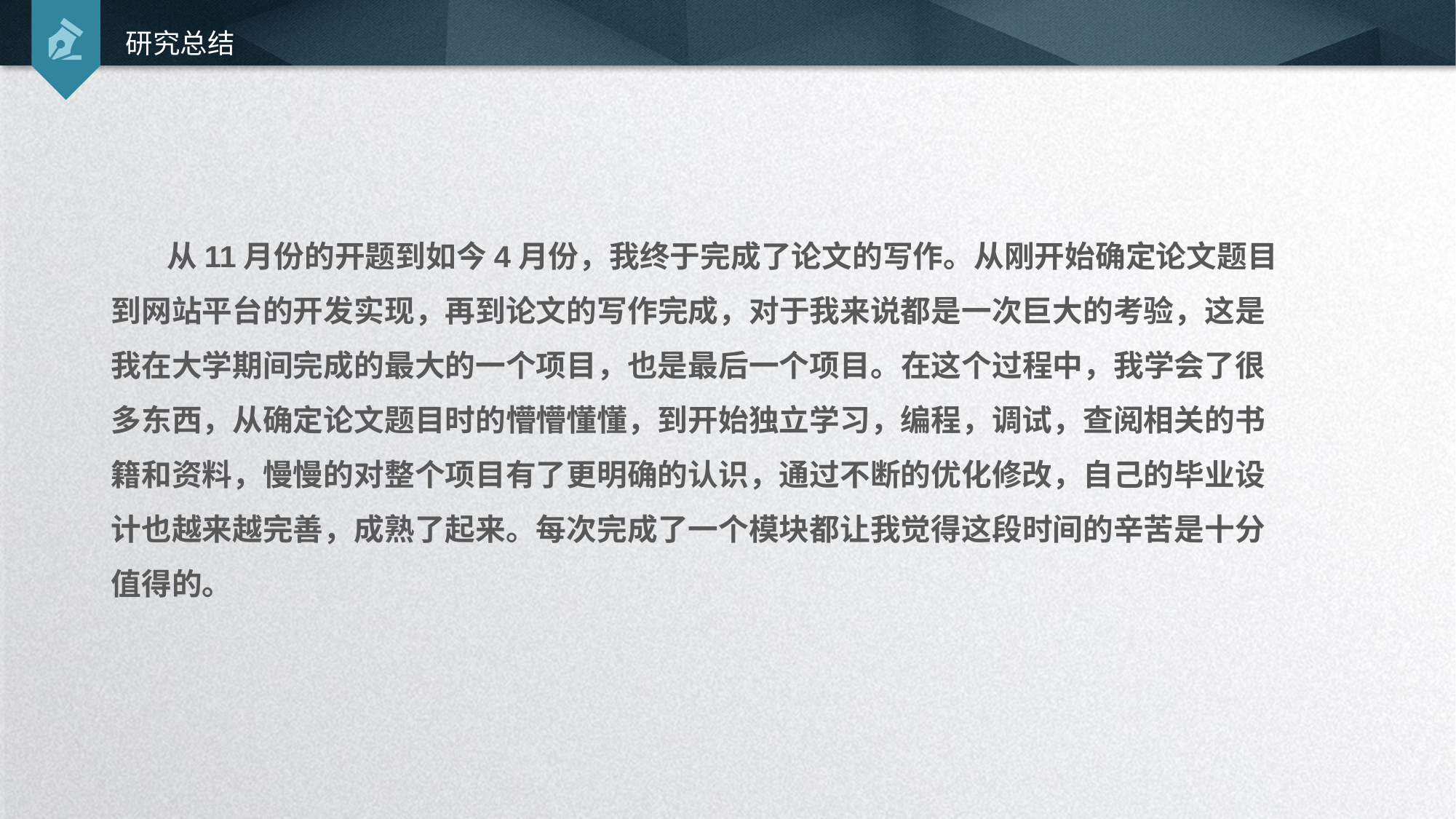

研究总结
       从11月份的开题到如今4月份，我终于完成了论文的写作。从刚开始确定论文题目到网站平台的开发实现，再到论文的写作完成，对于我来说都是一次巨大的考验，这是我在大学期间完成的最大的一个项目，也是最后一个项目。在这个过程中，我学会了很多东西，从确定论文题目时的懵懵懂懂，到开始独立学习，编程，调试，查阅相关的书籍和资料，慢慢的对整个项目有了更明确的认识，通过不断的优化修改，自己的毕业设计也越来越完善，成熟了起来。每次完成了一个模块都让我觉得这段时间的辛苦是十分值得的。
延时符